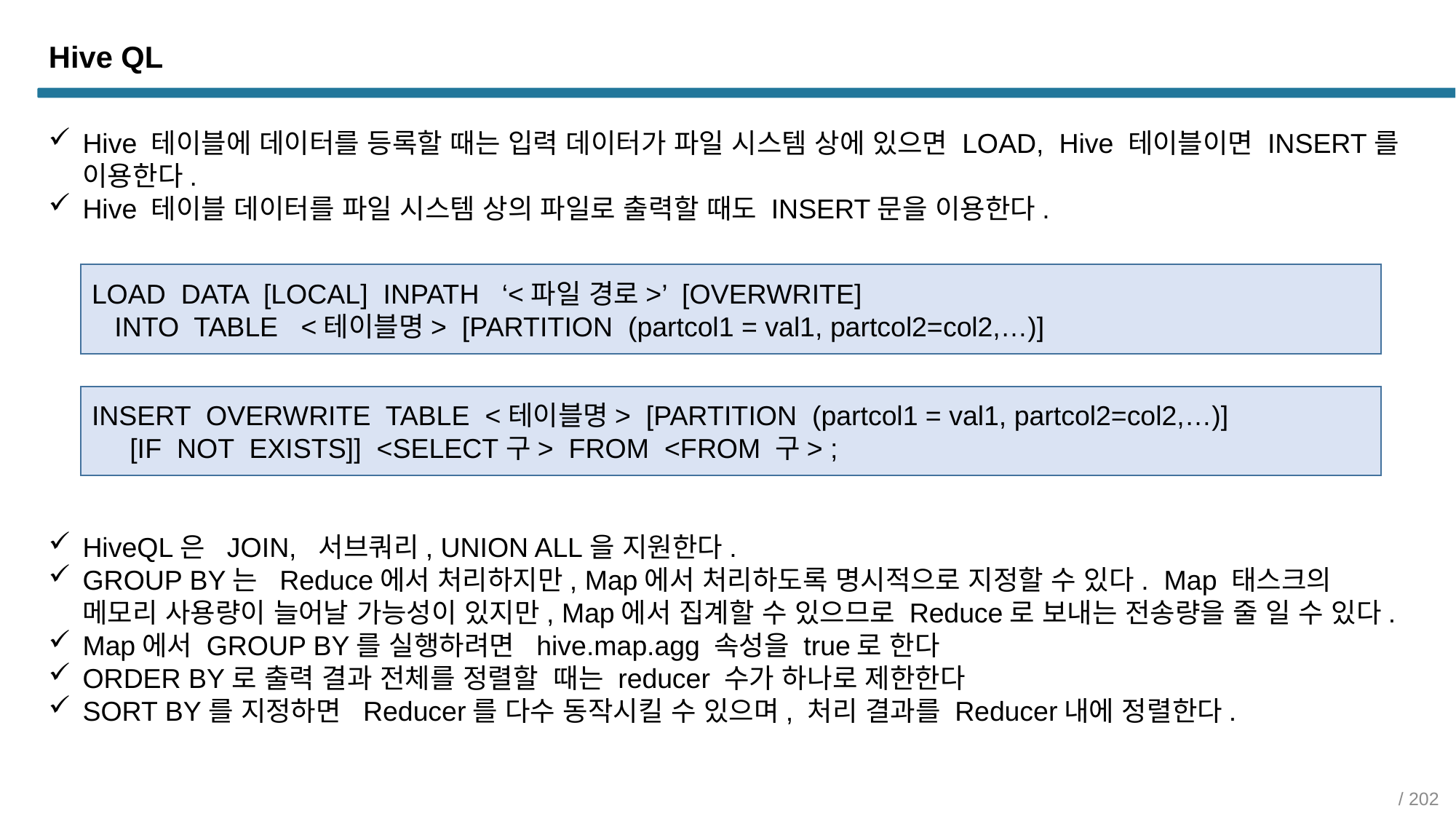

Hive QL
Hive 테이블에 데이터를 등록할 때는 입력 데이터가 파일 시스템 상에 있으면 LOAD,  Hive 테이블이면 INSERT를 이용한다.
Hive 테이블 데이터를 파일 시스템 상의 파일로 출력할 때도 INSERT문을 이용한다.
LOAD  DATA  [LOCAL]  INPATH   ‘<파일 경로>’  [OVERWRITE]
   INTO  TABLE   <테이블명>  [PARTITION  (partcol1 = val1, partcol2=col2,…)]
INSERT  OVERWRITE  TABLE  <테이블명>  [PARTITION  (partcol1 = val1, partcol2=col2,…)]
     [IF  NOT  EXISTS]]  <SELECT구>  FROM  <FROM 구> ;
HiveQL은  JOIN,  서브쿼리, UNION ALL을 지원한다.
GROUP BY는  Reduce에서 처리하지만, Map에서 처리하도록 명시적으로 지정할 수 있다.  Map 태스크의  메모리 사용량이 늘어날 가능성이 있지만, Map에서 집계할 수 있으므로 Reduce로 보내는 전송량을 줄 일 수 있다.
Map에서 GROUP BY를 실행하려면  hive.map.agg 속성을 true로 한다
ORDER BY로 출력 결과 전체를 정렬할  때는 reducer 수가 하나로 제한한다
SORT BY를 지정하면  Reducer를 다수 동작시킬 수 있으며, 처리 결과를 Reducer내에 정렬한다.

/ 202